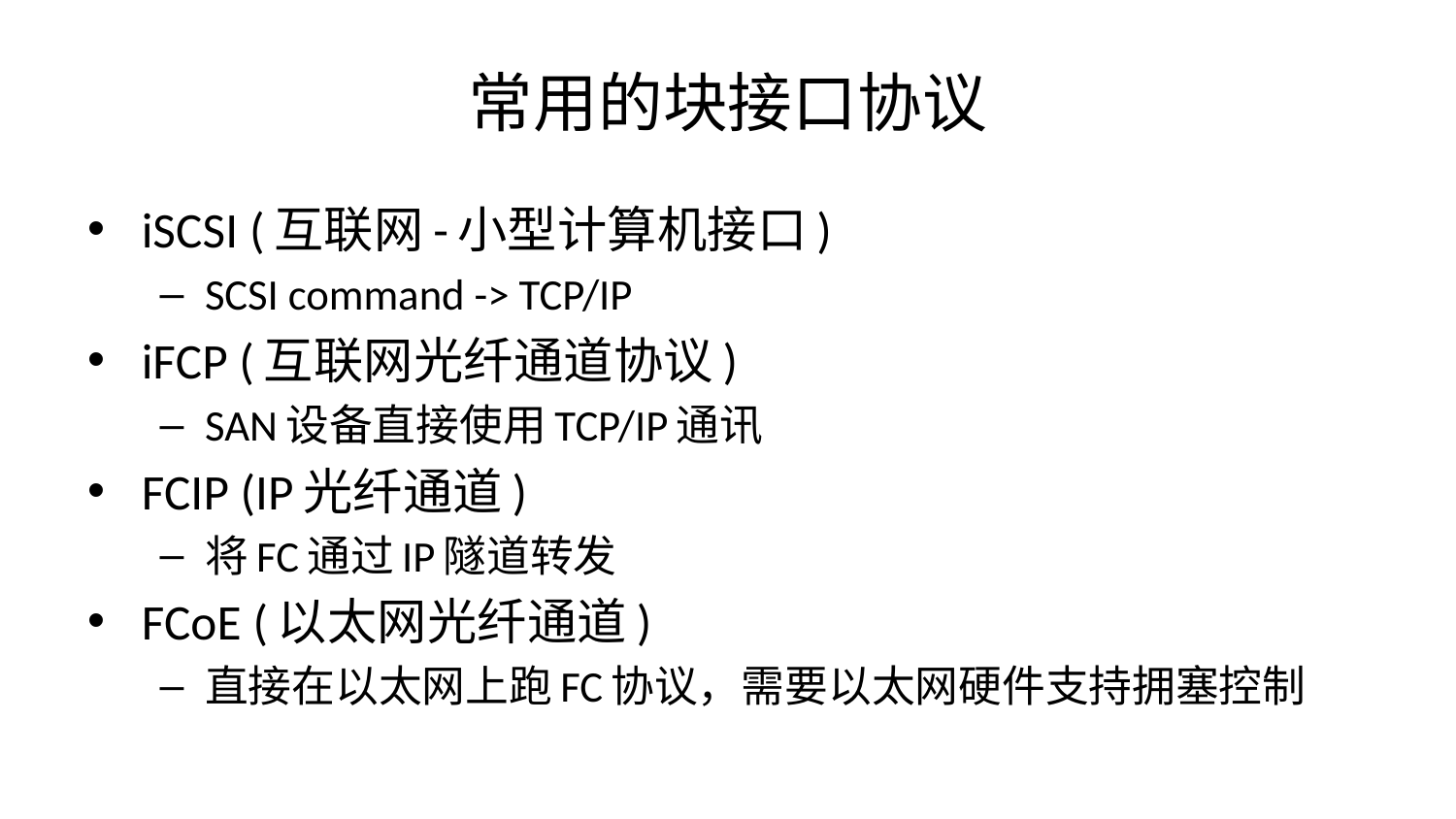

# 常用的块接口协议
iSCSI (互联网-小型计算机接口)
SCSI command -> TCP/IP
iFCP (互联网光纤通道协议)
SAN设备直接使用TCP/IP通讯
FCIP (IP光纤通道)
将FC通过IP隧道转发
FCoE (以太网光纤通道)
直接在以太网上跑FC协议，需要以太网硬件支持拥塞控制